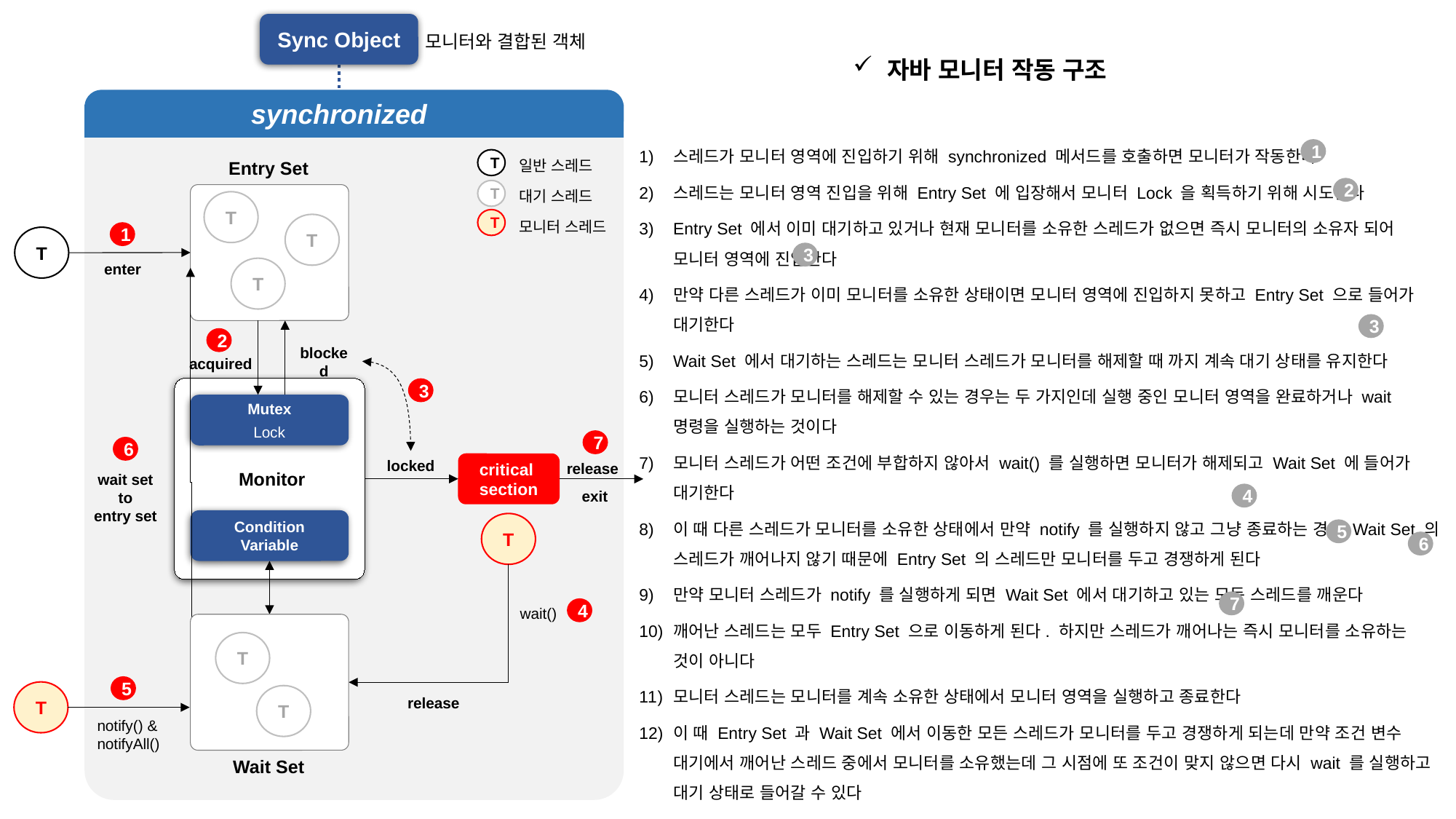

Sync Object
모니터와 결합된 객체
자바 모니터 작동 구조

synchronized

스레드가 모니터 영역에 진입하기 위해 synchronized 메서드를 호출하면 모니터가 작동한다
스레드는 모니터 영역 진입을 위해 Entry Set 에 입장해서 모니터 Lock 을 획득하기 위해 시도한다
Entry Set 에서 이미 대기하고 있거나 현재 모니터를 소유한 스레드가 없으면 즉시 모니터의 소유자 되어 모니터 영역에 진입한다
만약 다른 스레드가 이미 모니터를 소유한 상태이면 모니터 영역에 진입하지 못하고 Entry Set 으로 들어가  대기한다
Wait Set 에서 대기하는 스레드는 모니터 스레드가 모니터를 해제할 때 까지 계속 대기 상태를 유지한다
모니터 스레드가 모니터를 해제할 수 있는 경우는 두 가지인데 실행 중인 모니터 영역을 완료하거나 wait 명령을 실행하는 것이다
모니터 스레드가 어떤 조건에 부합하지 않아서 wait() 를 실행하면 모니터가 해제되고 Wait Set 에 들어가 대기한다
이 때 다른 스레드가 모니터를 소유한 상태에서 만약 notify 를 실행하지 않고 그냥 종료하는 경우 Wait Set 의 스레드가 깨어나지 않기 때문에 Entry Set 의 스레드만 모니터를 두고 경쟁하게 된다
만약 모니터 스레드가 notify 를 실행하게 되면 Wait Set 에서 대기하고 있는 모든 스레드를 깨운다
깨어난 스레드는 모두 Entry Set 으로 이동하게 된다. 하지만 스레드가 깨어나는 즉시 모니터를 소유하는 것이 아니다
모니터 스레드는 모니터를 계속 소유한 상태에서 모니터 영역을 실행하고 종료한다
이 때 Entry Set 과 Wait Set 에서 이동한 모든 스레드가 모니터를 두고 경쟁하게 되는데 만약 조건 변수 대기에서 깨어난 스레드 중에서 모니터를 소유했는데 그 시점에 또 조건이 맞지 않으면 다시 wait 를 실행하고 대기 상태로 들어갈 수 있다
Entry Set 과 Wait Set 에서 다음 스레드를 선택하는 기준은 오직 스케줄러에 의해 결정된다
1
일반 스레드
대기 스레드
모니터 스레드
T
Entry Set
2
T

T
T
T
1
T
3
enter
T
3
2
blocked
acquired
 Monitor
3
Mutex
Lock
7
6
release
 exit
locked
critical
section
wait set
to
entry set
4
Condition Variable
T
5
6
7
4
wait()

T
5
release
T
T
notify() &
notifyAll()
Wait Set